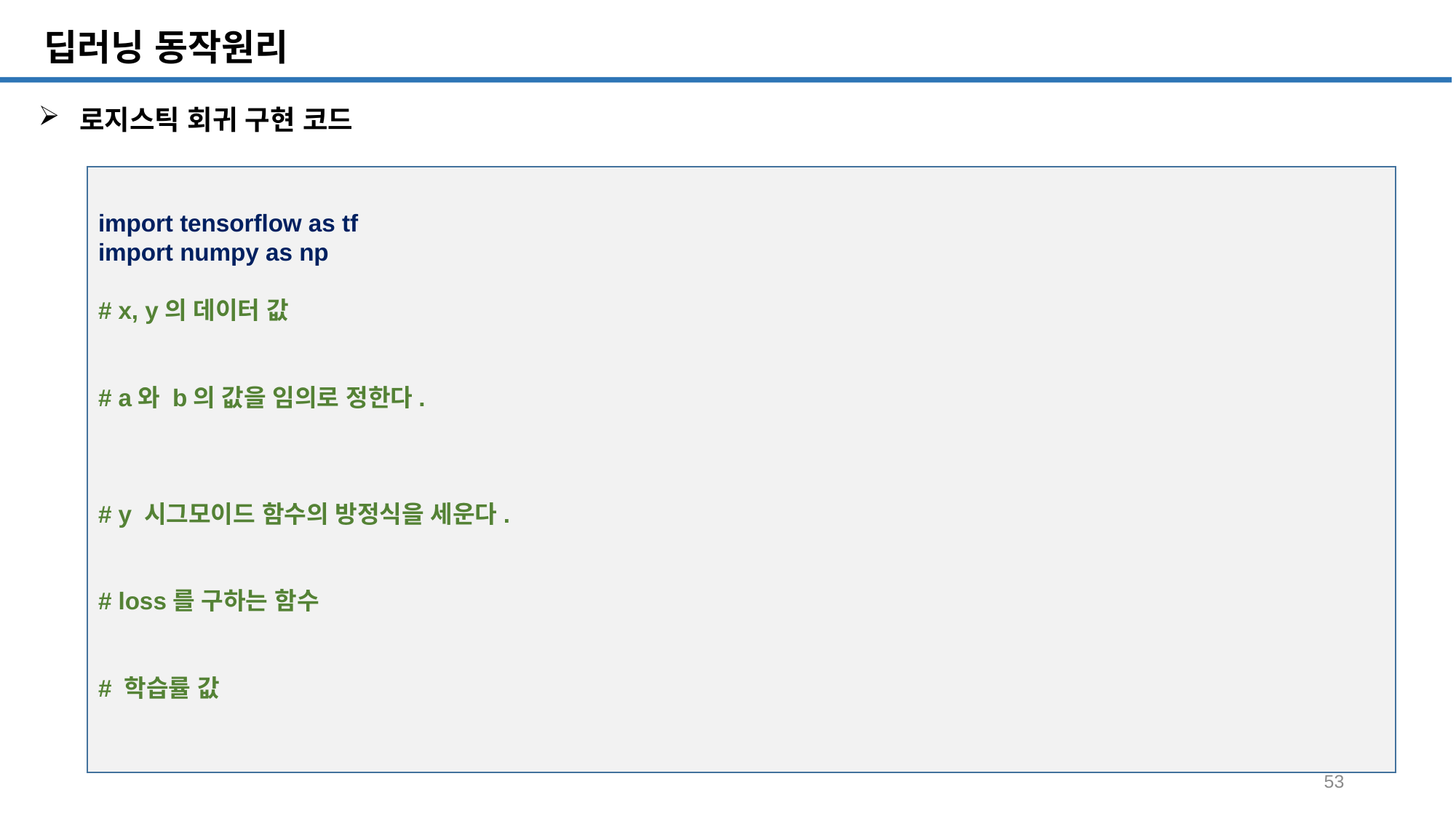

SQL 튜닝 개요
# 딥러닝 동작원리

로지스틱 회귀 구현 코드
import tensorflow as tf
import numpy as np

# x, y의 데이터 값

# a와 b의 값을 임의로 정한다.

# y 시그모이드 함수의 방정식을 세운다.

# loss를 구하는 함수

# 학습률 값

53